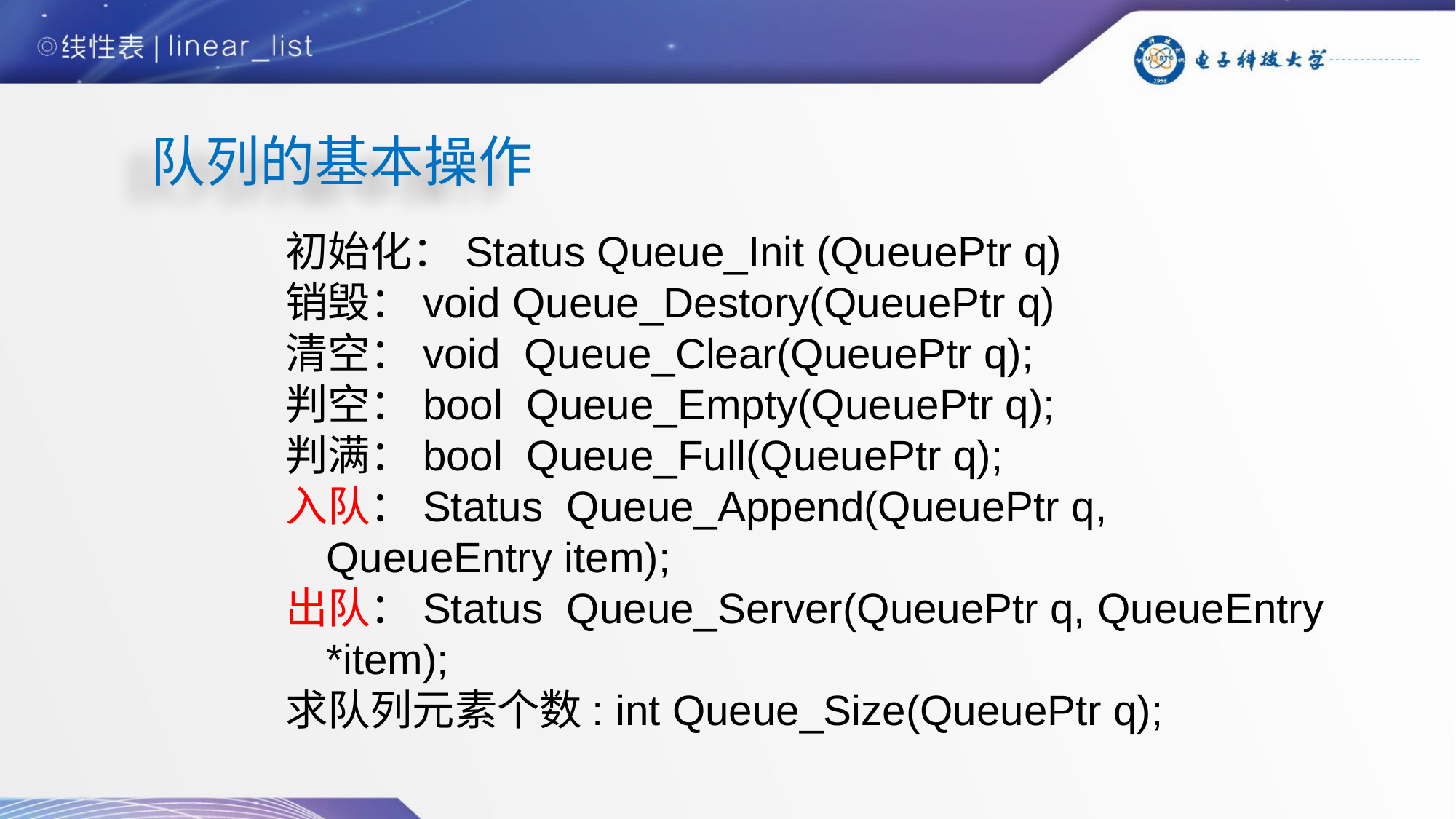

队列的基本操作
初始化：Status Queue_Init (QueuePtr q)
销毁：void Queue_Destory(QueuePtr q)
清空：void  Queue_Clear(QueuePtr q);
判空：bool  Queue_Empty(QueuePtr q);
判满：bool  Queue_Full(QueuePtr q);
入队：Status  Queue_Append(QueuePtr q, QueueEntry item);
出队：Status  Queue_Server(QueuePtr q, QueueEntry *item);
求队列元素个数: int Queue_Size(QueuePtr q);